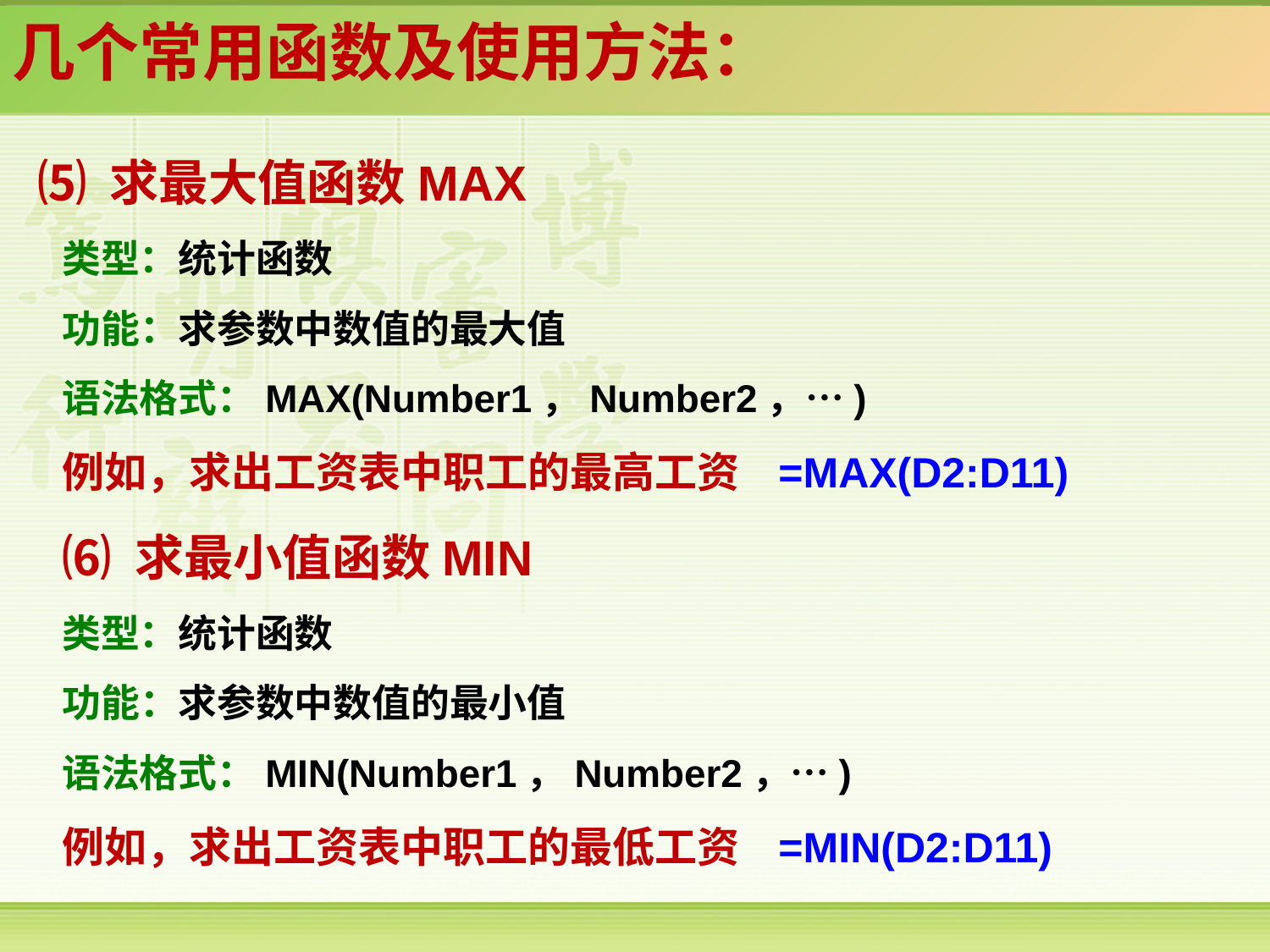

几个常用函数及使用方法：
⑸ 求最大值函数MAX
类型：统计函数
功能：求参数中数值的最大值
语法格式：MAX(Number1，Number2，…)
例如，求出工资表中职工的最高工资   =MAX(D2:D11)
⑹ 求最小值函数MIN
类型：统计函数
功能：求参数中数值的最小值
语法格式：MIN(Number1，Number2，…)
例如，求出工资表中职工的最低工资   =MIN(D2:D11)

80